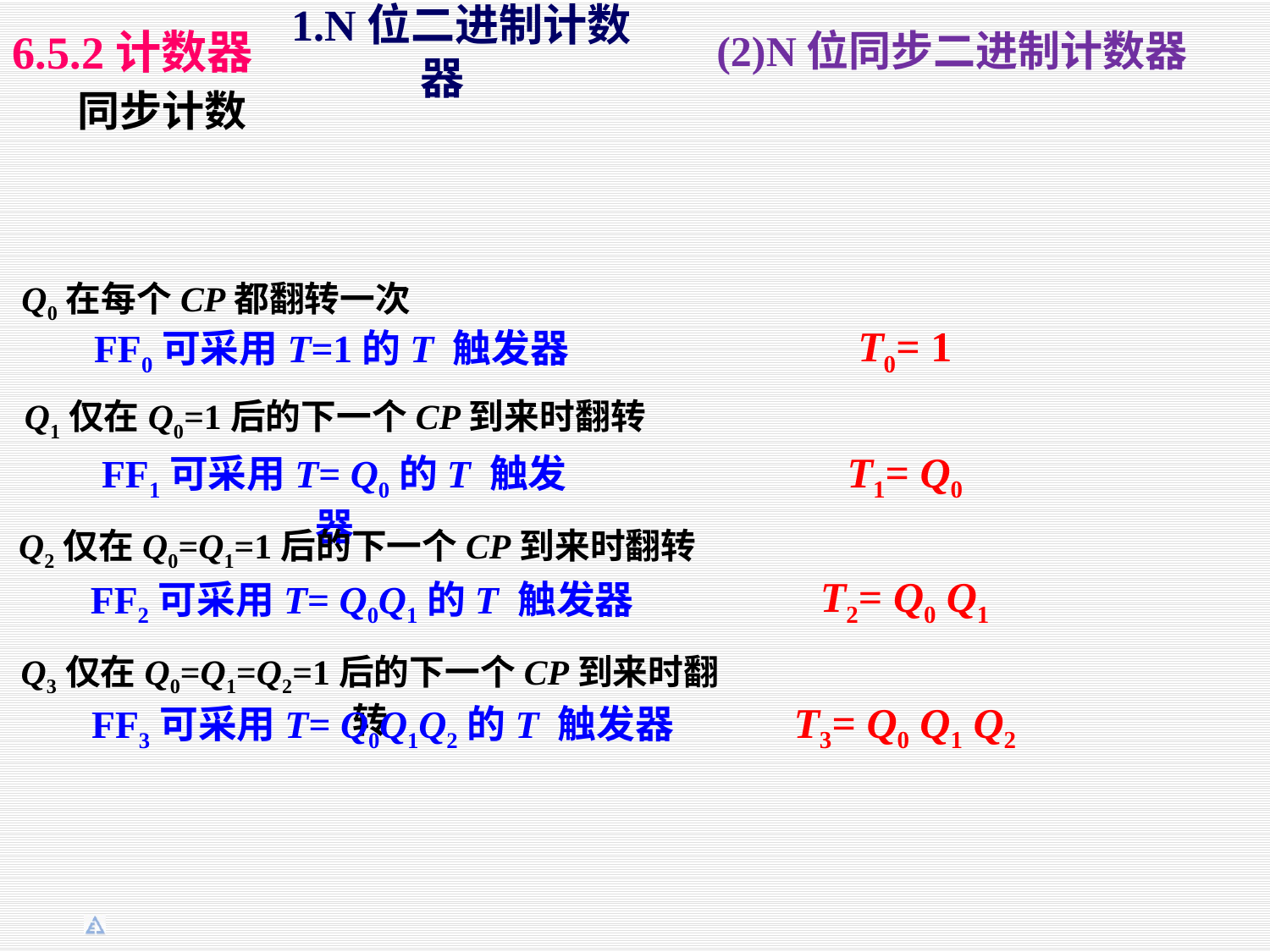

1.N位二进制计数器
6.5.2计数器
(2)N位同步二进制计数器
同步计数
Q0在每个CP都翻转一次
T0= 1
FF0可采用T=1的T 触发器
Q1仅在Q0=1后的下一个CP到来时翻转
T1= Q0
FF1可采用T= Q0的T 触发器
Q2仅在Q0=Q1=1后的下一个CP到来时翻转
T2= Q0 Q1
FF2可采用T= Q0Q1的T 触发器
Q3仅在Q0=Q1=Q2=1后的下一个CP到来时翻转
T3= Q0 Q1 Q2
FF3可采用T= Q0Q1Q2的T 触发器